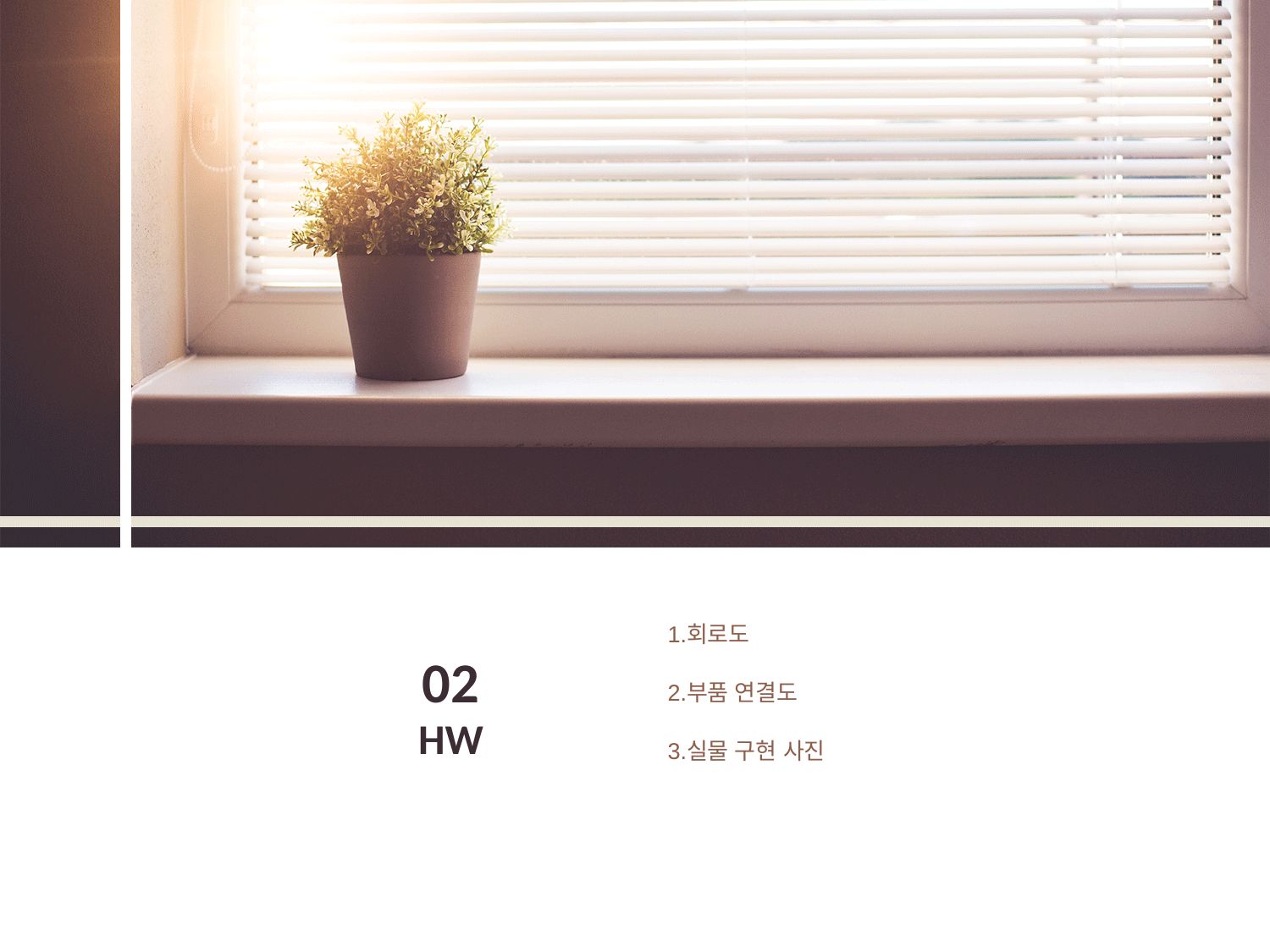

회로도
부품 연결도
실물 구현 사진

02
HW